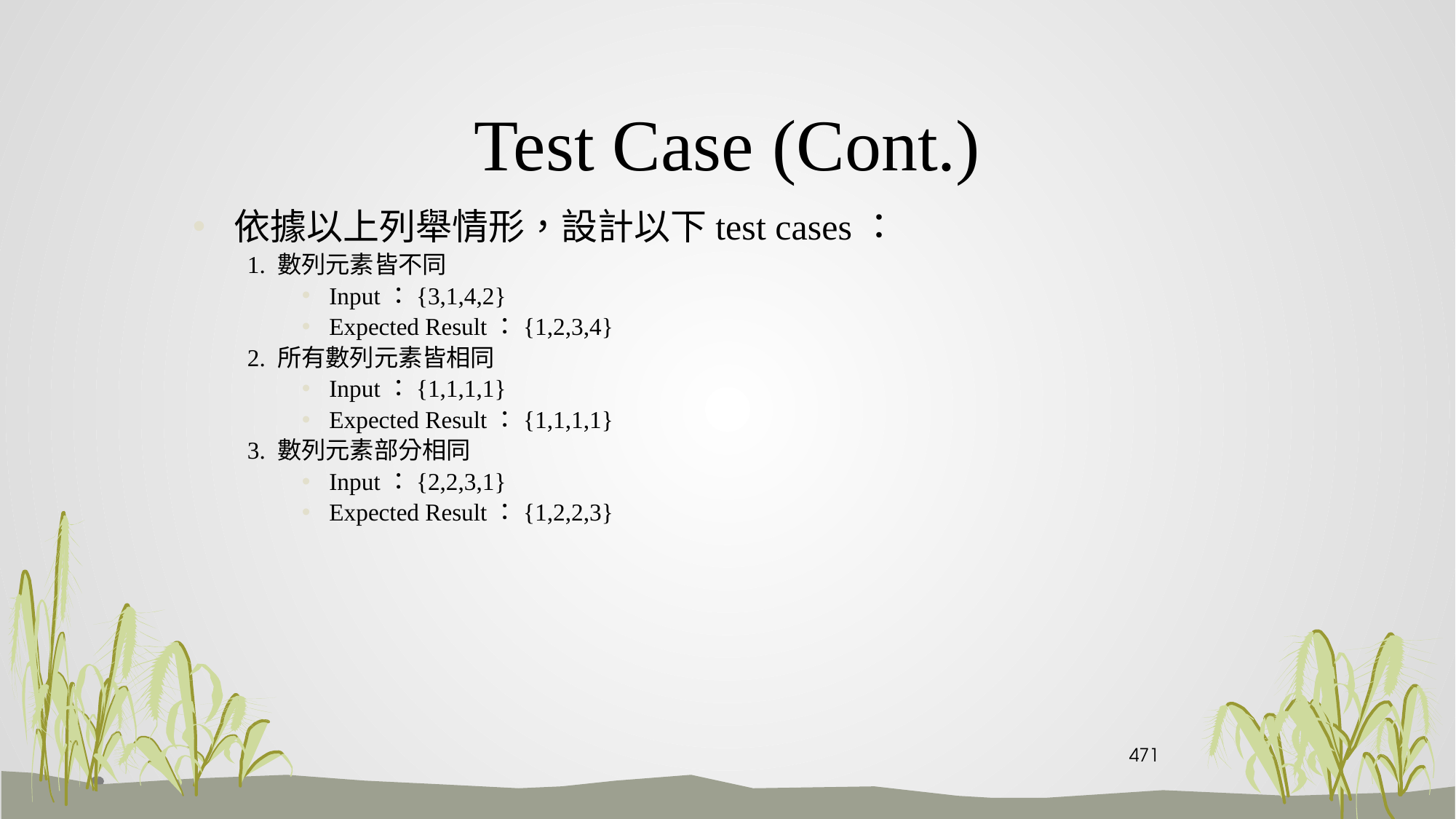

# Test Case (Cont.)
依據以上列舉情形，設計以下test cases：
1. 數列元素皆不同
Input：{3,1,4,2}
Expected Result：{1,2,3,4}
2. 所有數列元素皆相同
Input：{1,1,1,1}
Expected Result：{1,1,1,1}
3. 數列元素部分相同
Input：{2,2,3,1}
Expected Result：{1,2,2,3}

471